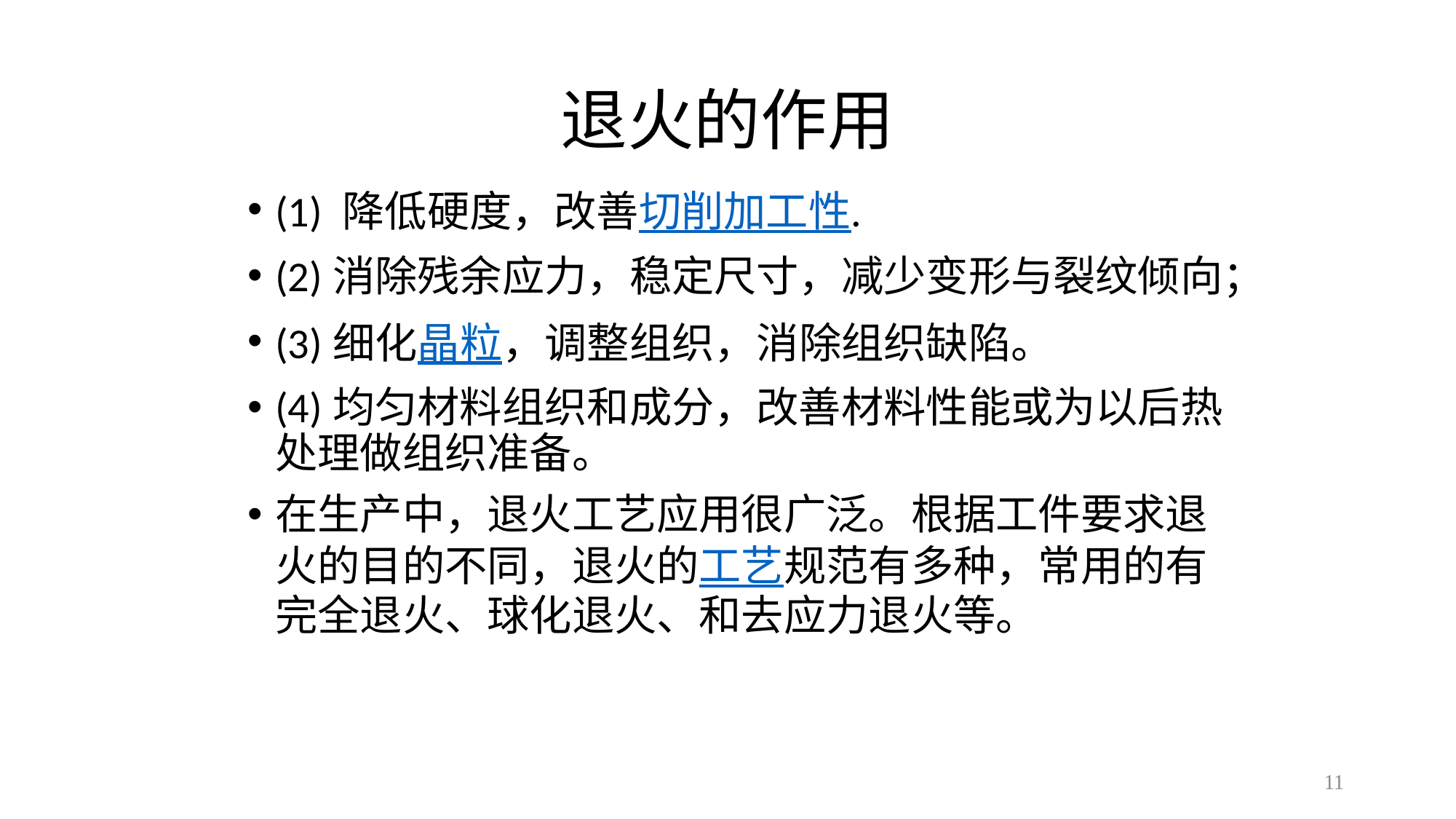

# 退火的作用
(1) 降低硬度，改善切削加工性.
(2)消除残余应力，稳定尺寸，减少变形与裂纹倾向；
(3)细化晶粒，调整组织，消除组织缺陷。
(4)均匀材料组织和成分，改善材料性能或为以后热处理做组织准备。
在生产中，退火工艺应用很广泛。根据工件要求退火的目的不同，退火的工艺规范有多种，常用的有完全退火、球化退火、和去应力退火等。

11